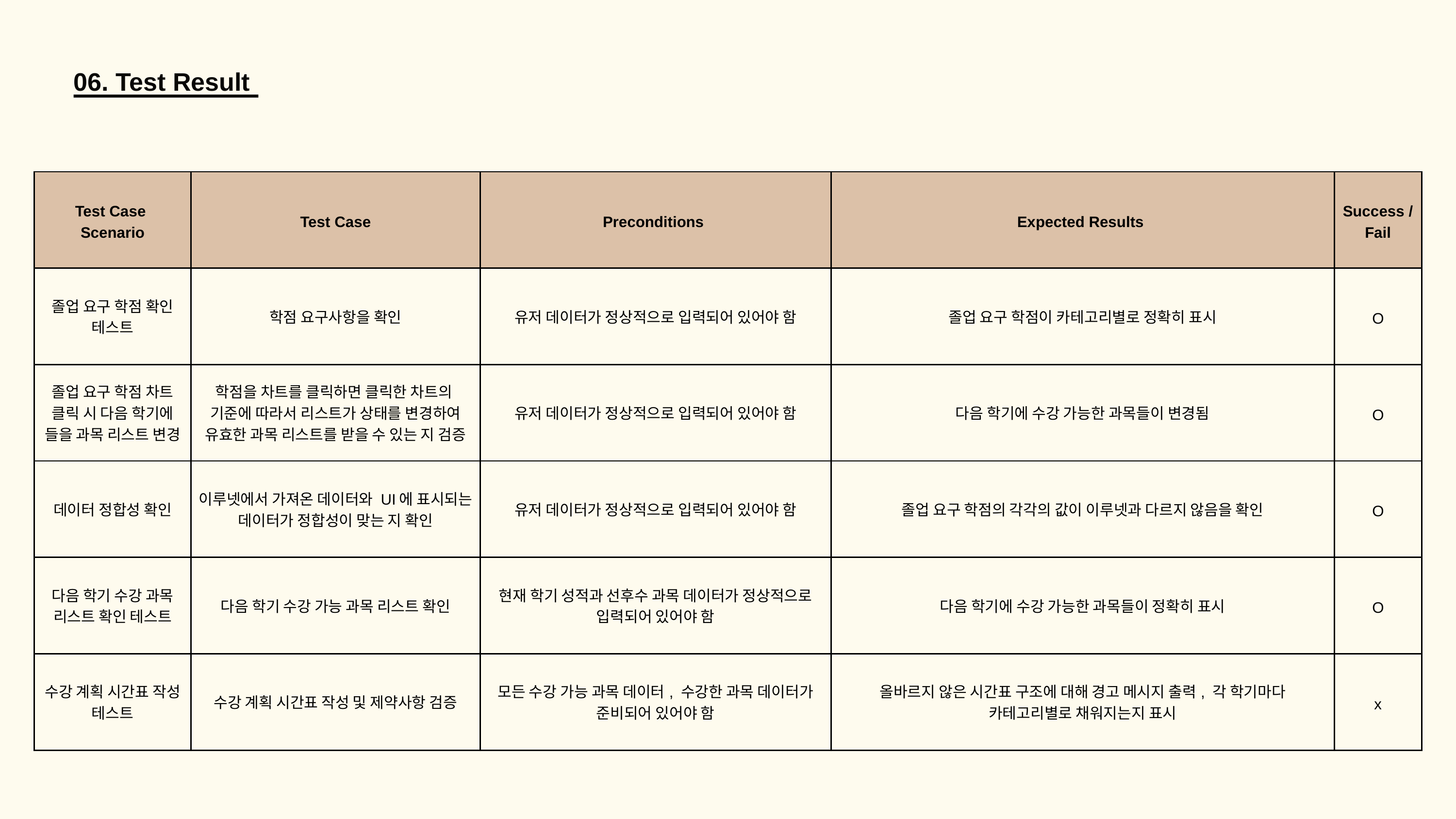

06. Test Result

| Test Case Scenario | Test Case | Preconditions | Expected Results | Success / Fail |
| --- | --- | --- | --- | --- |
| 졸업 요구 학점 확인 테스트 | 학점 요구사항을 확인 | 유저 데이터가 정상적으로 입력되어 있어야 함 | 졸업 요구 학점이 카테고리별로 정확히 표시 | O |
| 졸업 요구 학점 차트 클릭 시 다음 학기에 들을 과목 리스트 변경 | 학점을 차트를 클릭하면 클릭한 차트의 기준에 따라서 리스트가 상태를 변경하여 유효한 과목 리스트를 받을 수 있는 지 검증 | 유저 데이터가 정상적으로 입력되어 있어야 함 | 다음 학기에 수강 가능한 과목들이 변경됨 | O |
| 데이터 정합성 확인 | 이루넷에서 가져온 데이터와 UI에 표시되는 데이터가 정합성이 맞는 지 확인 | 유저 데이터가 정상적으로 입력되어 있어야 함 | 졸업 요구 학점의 각각의 값이 이루넷과 다르지 않음을 확인 | O |
| 다음 학기 수강 과목 리스트 확인 테스트 | 다음 학기 수강 가능 과목 리스트 확인 | 현재 학기 성적과 선후수 과목 데이터가 정상적으로 입력되어 있어야 함 | 다음 학기에 수강 가능한 과목들이 정확히 표시 | O |
| 수강 계획 시간표 작성 테스트 | 수강 계획 시간표 작성 및 제약사항 검증 | 모든 수강 가능 과목 데이터, 수강한 과목 데이터가 준비되어 있어야 함 | 올바르지 않은 시간표 구조에 대해 경고 메시지 출력, 각 학기마다 카테고리별로 채워지는지 표시 | x |